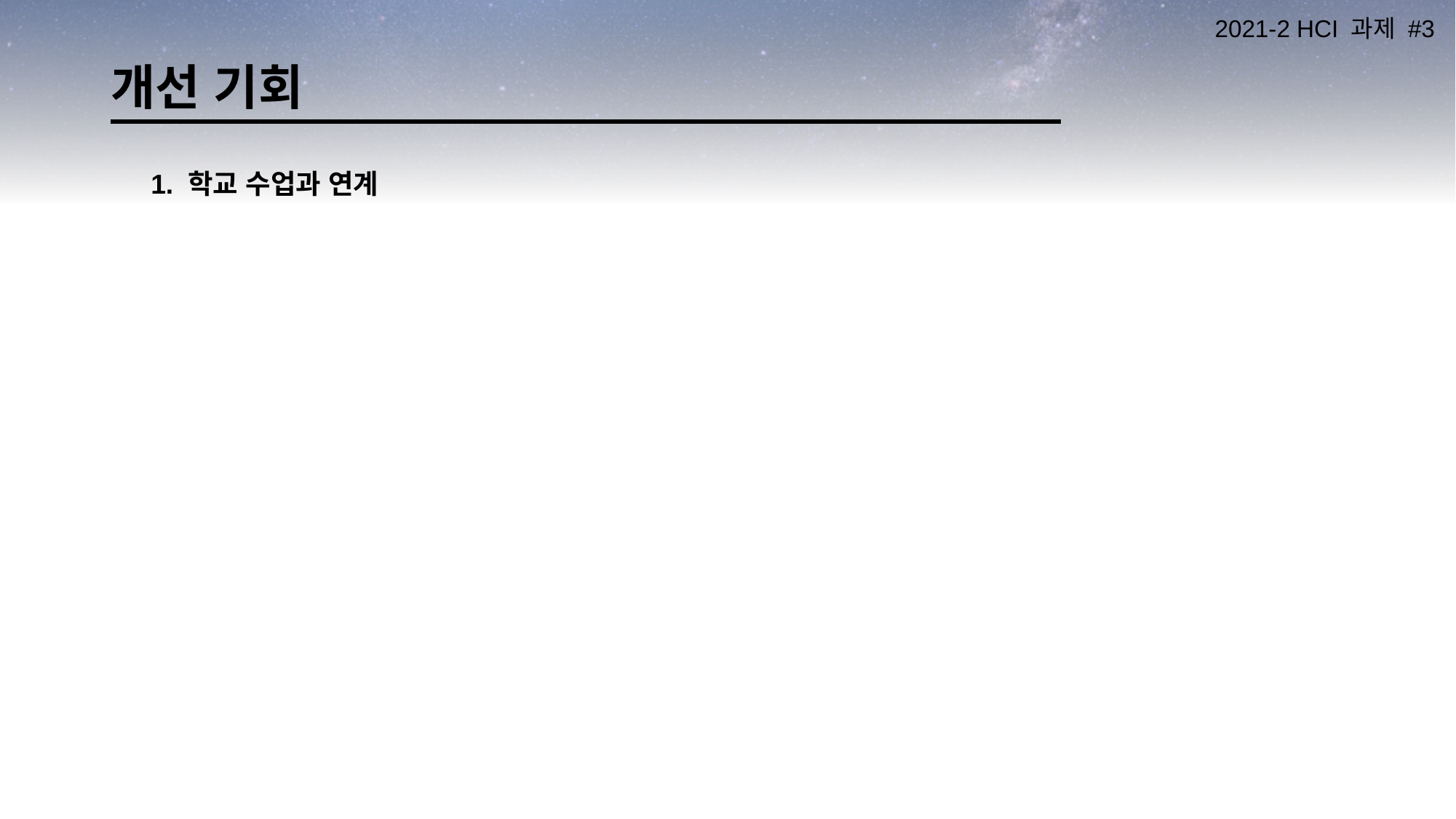

# 개선 기회
1. 학교 수업과 연계